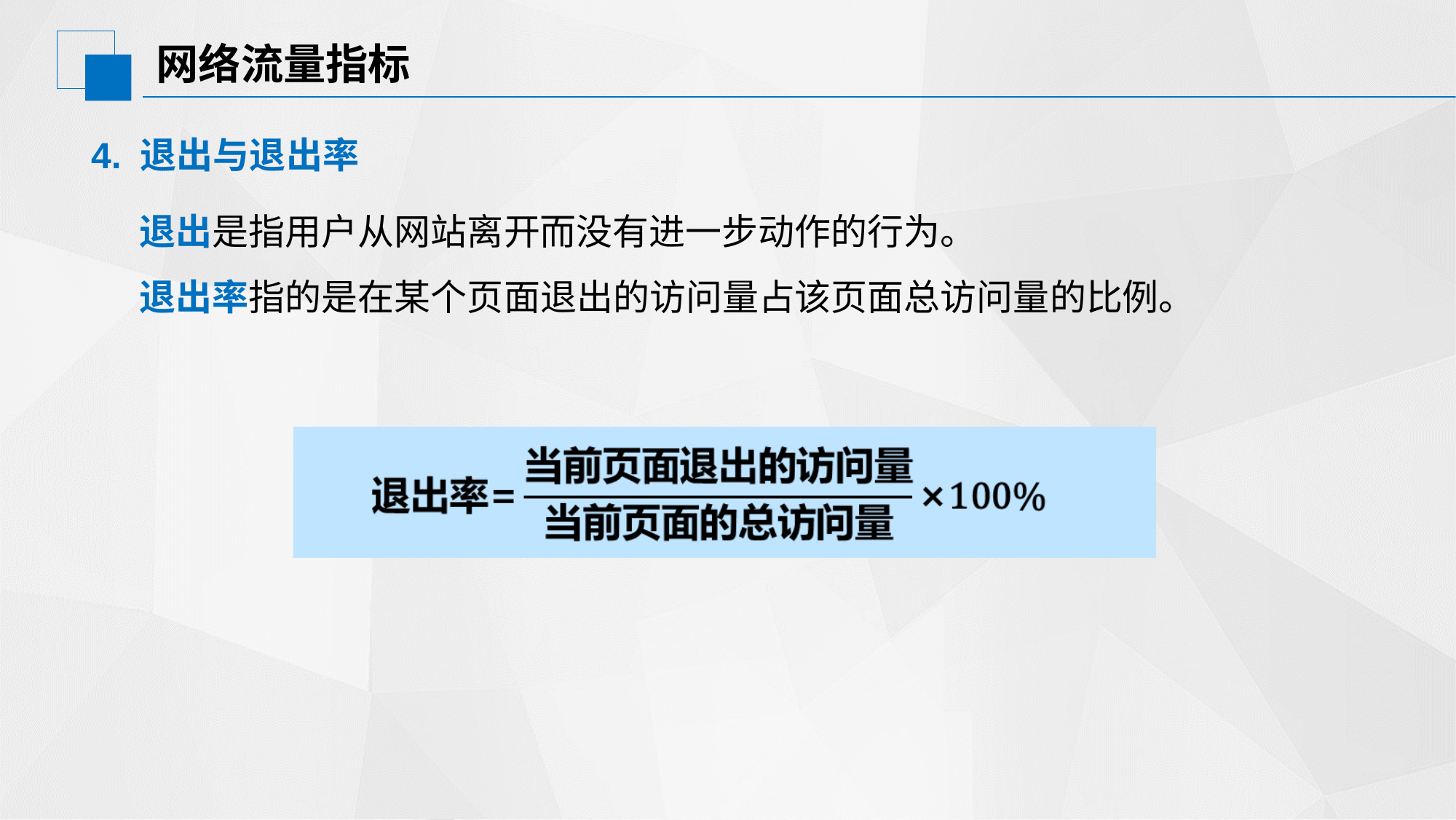

# 网络流量指标
4. 退出与退出率
退出是指用户从网站离开而没有进一步动作的行为。
退出率指的是在某个页面退出的访问量占该页面总访问量的比例。